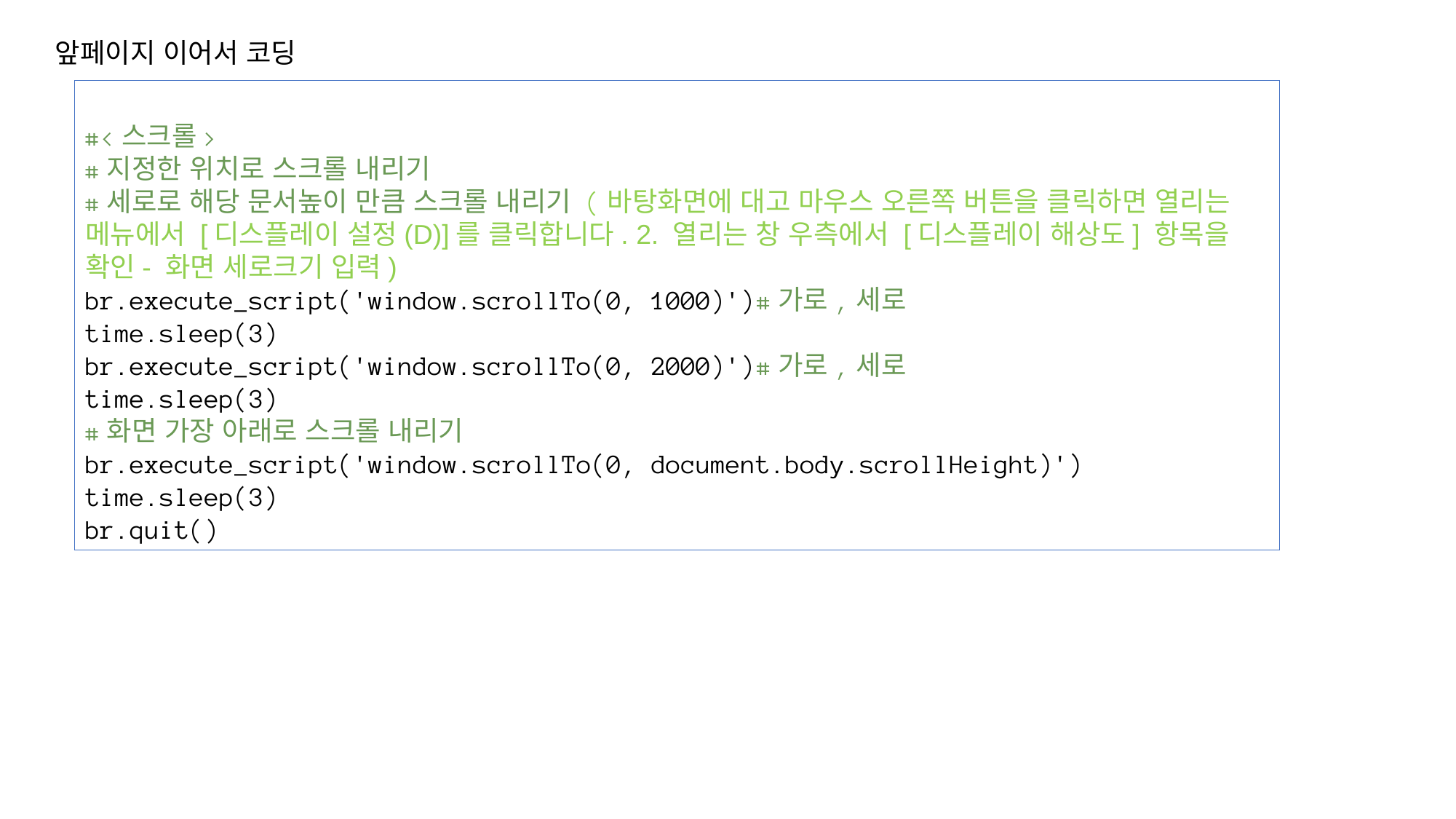

앞페이지 이어서 코딩
#<스크롤>
#지정한 위치로 스크롤 내리기
#세로로 해당 문서높이 만큼 스크롤 내리기 (바탕화면에 대고 마우스 오른쪽 버튼을 클릭하면 열리는 메뉴에서 [디스플레이 설정(D)]를 클릭합니다. 2. 열리는 창 우측에서 [디스플레이 해상도] 항목을 확인- 화면 세로크기 입력)
br.execute_script('window.scrollTo(0, 1000)')#가로,세로
time.sleep(3)
br.execute_script('window.scrollTo(0, 2000)')#가로,세로
time.sleep(3)
#화면 가장 아래로 스크롤 내리기
br.execute_script('window.scrollTo(0, document.body.scrollHeight)')
time.sleep(3)
br.quit()